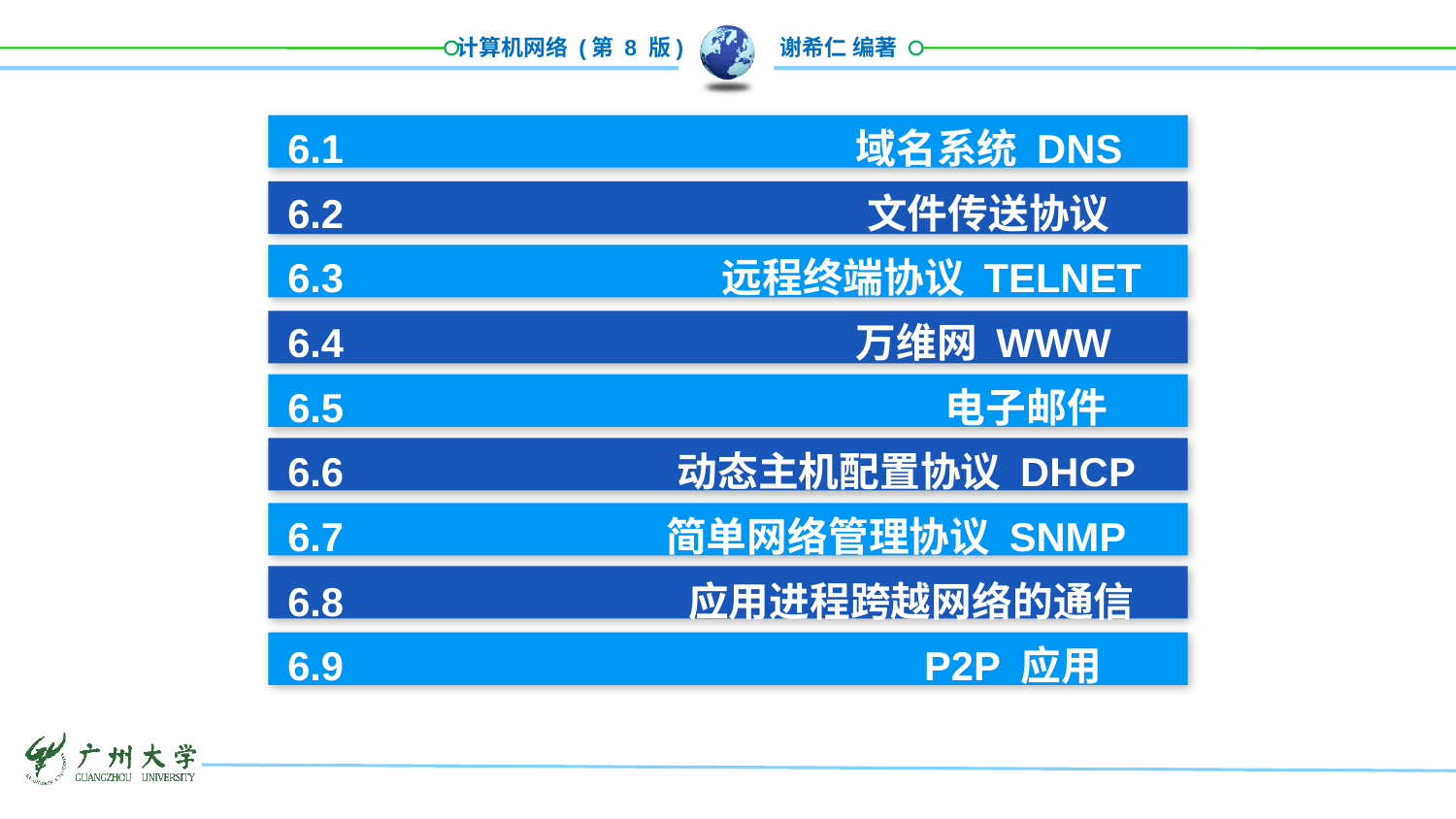

6.1                                             域名系统 DNS
6.2                                              文件传送协议
6.3                                 远程终端协议 TELNET
6.4                                             万维网 WWW
6.5                                                     电子邮件
6.6                             动态主机配置协议 DHCP
6.7                            简单网络管理协议 SNMP
6.8                              应用进程跨越网络的通信
6.9                                                    P2P 应用